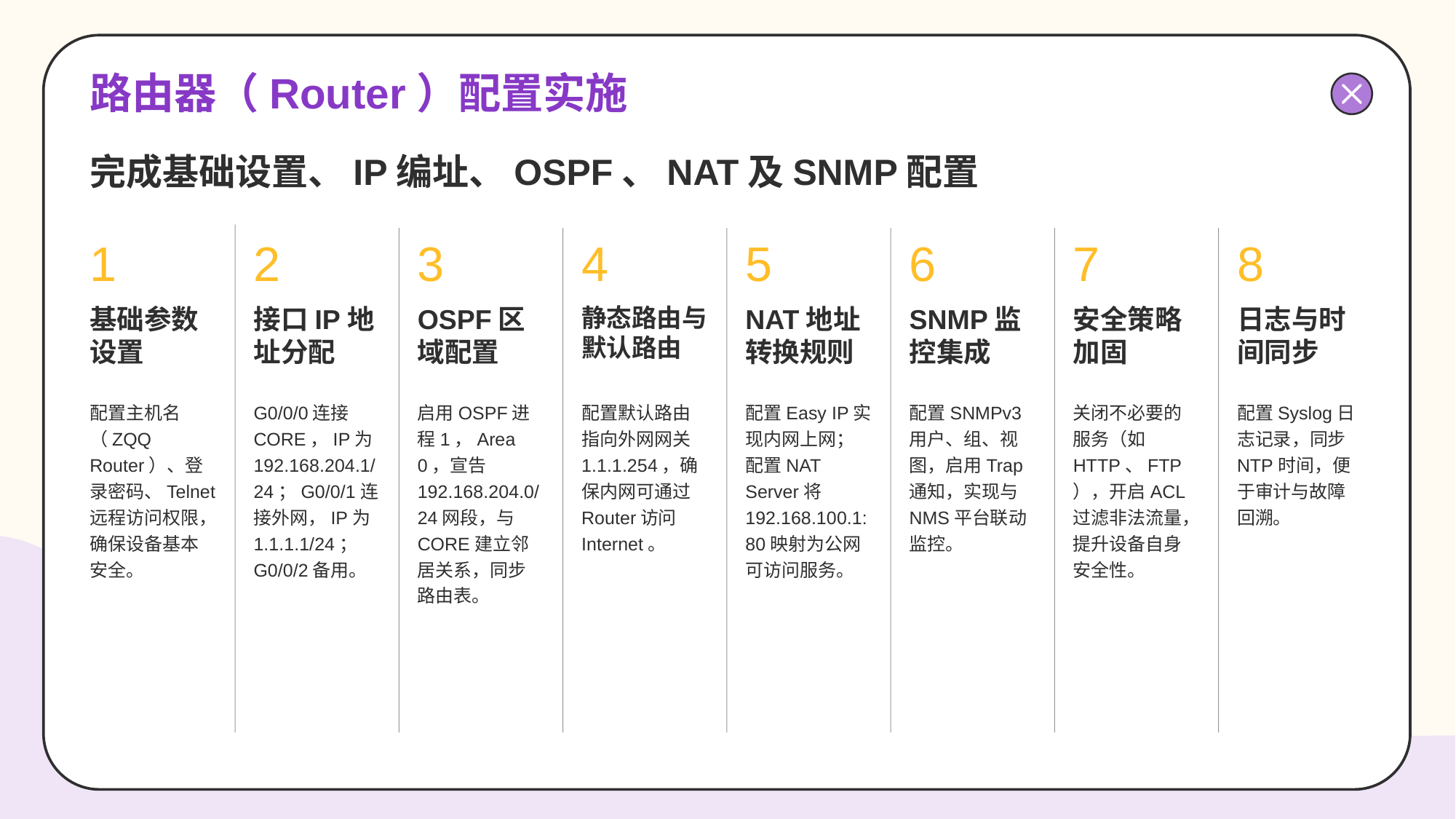

# 路由器（Router）配置实施
完成基础设置、IP编址、OSPF、NAT及SNMP配置
1
基础参数设置
配置主机名（ZQQ Router）、登录密码、Telnet远程访问权限，确保设备基本安全。
2
接口IP地址分配
G0/0/0连接CORE，IP为192.168.204.1/24；G0/0/1连接外网，IP为1.1.1.1/24；G0/0/2备用。
3
OSPF区域配置
启用OSPF进程1，Area 0，宣告192.168.204.0/24网段，与CORE建立邻居关系，同步路由表。
4
静态路由与默认路由
配置默认路由指向外网网关1.1.1.254，确保内网可通过Router访问Internet。
5
NAT地址转换规则
配置Easy IP实现内网上网；配置NAT Server将192.168.100.1:80映射为公网可访问服务。
6
SNMP监控集成
配置SNMPv3用户、组、视图，启用Trap通知，实现与NMS平台联动监控。
7
安全策略加固
关闭不必要的服务（如HTTP、FTP），开启ACL过滤非法流量，提升设备自身安全性。
8
日志与时间同步
配置Syslog日志记录，同步NTP时间，便于审计与故障回溯。